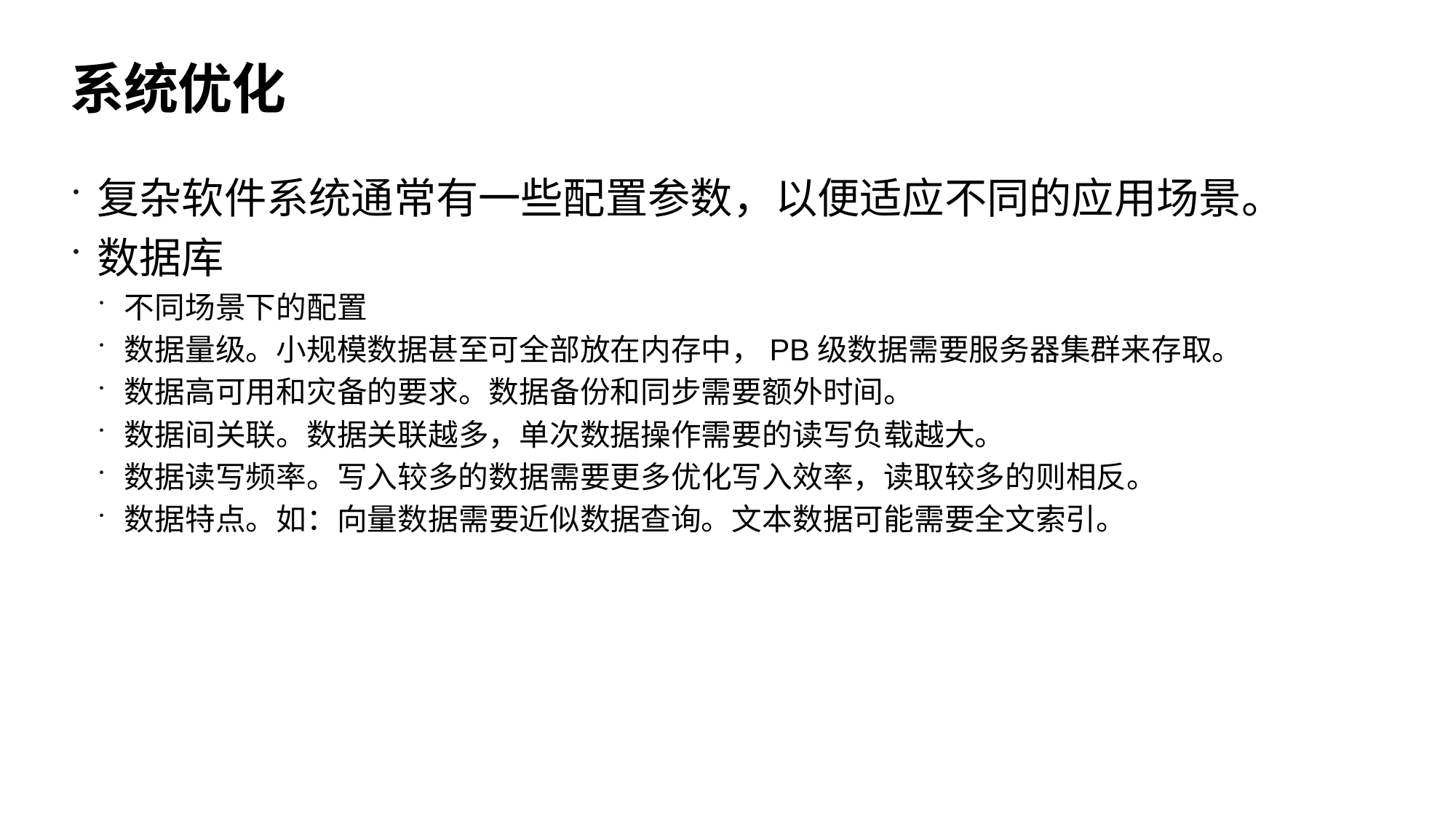

# 系统优化
复杂软件系统通常有一些配置参数，以便适应不同的应用场景。
数据库
不同场景下的配置
数据量级。小规模数据甚至可全部放在内存中，PB级数据需要服务器集群来存取。
数据高可用和灾备的要求。数据备份和同步需要额外时间。
数据间关联。数据关联越多，单次数据操作需要的读写负载越大。
数据读写频率。写入较多的数据需要更多优化写入效率，读取较多的则相反。
数据特点。如：向量数据需要近似数据查询。文本数据可能需要全文索引。